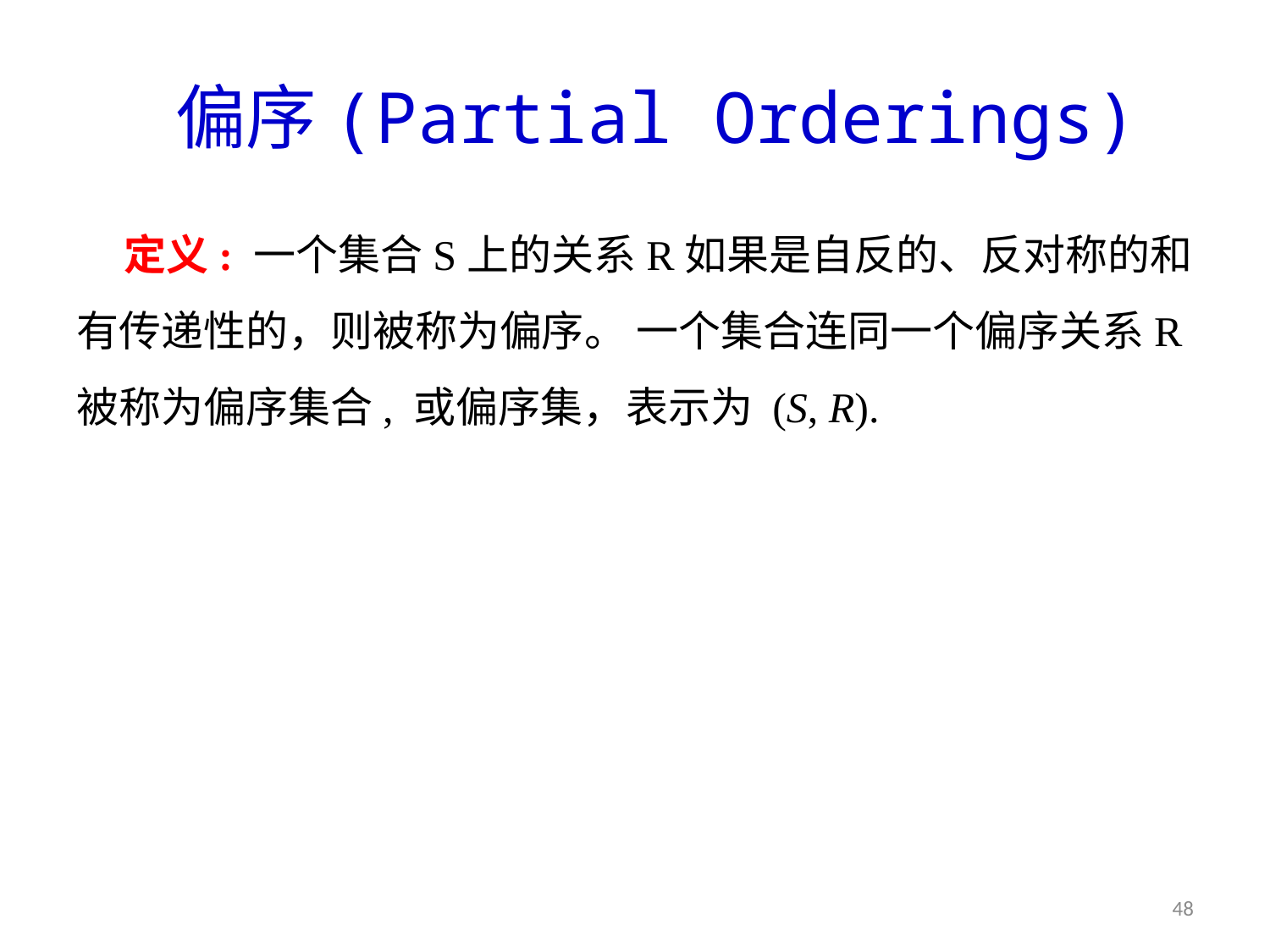

# 偏序(Partial Orderings)
定义: 一个集合S上的关系R如果是自反的、反对称的和有传递性的，则被称为偏序。 一个集合连同一个偏序关系R被称为偏序集合, 或偏序集，表示为 (S, R).
48